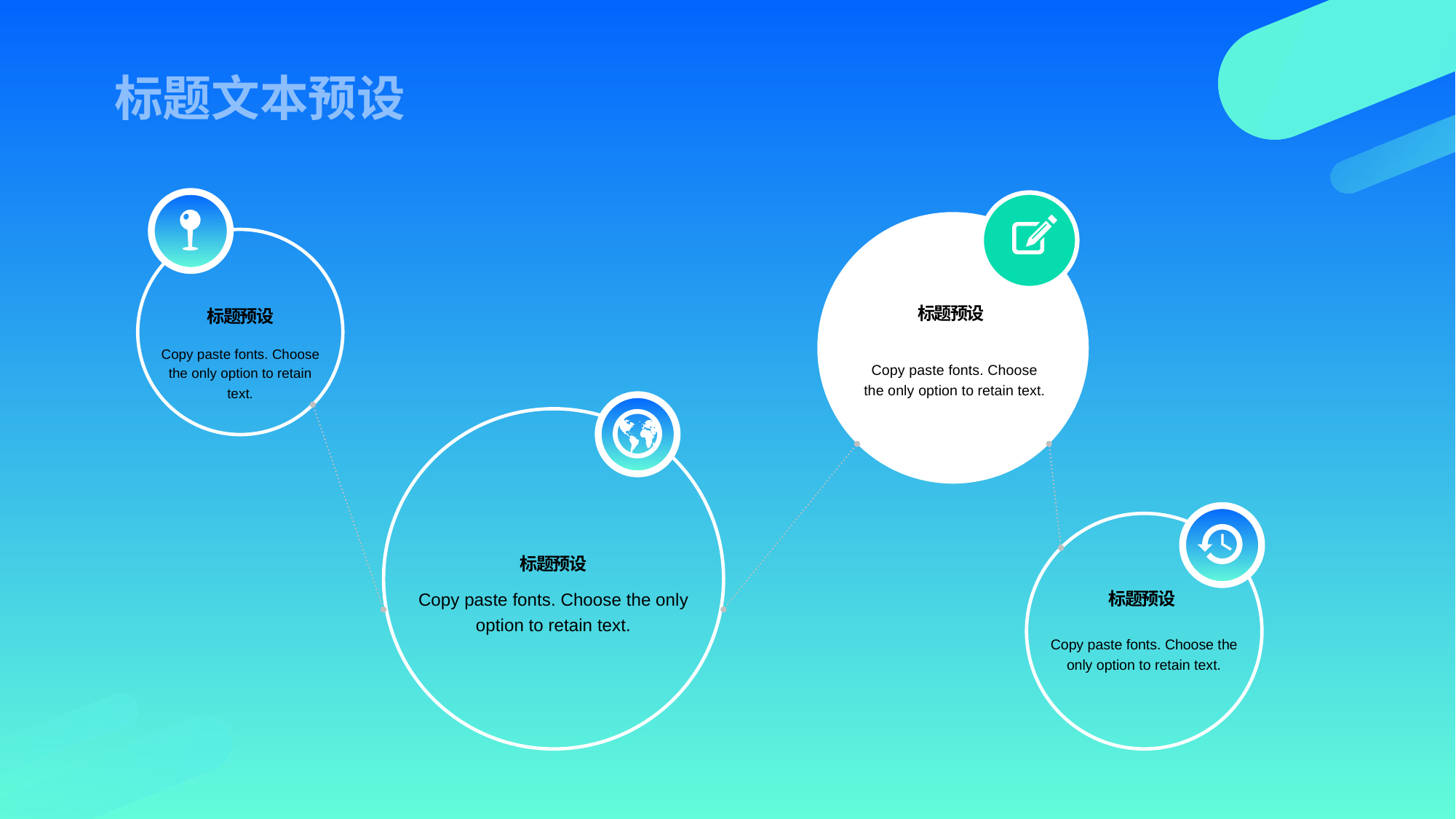

标题文本预设

标题预设
Copy paste fonts. Choose the only option to retain text.

标题预设
Copy paste fonts. Choose the only option to retain text.

标题预设
Copy paste fonts. Choose the only option to retain text.

标题预设
Copy paste fonts. Choose the only option to retain text.